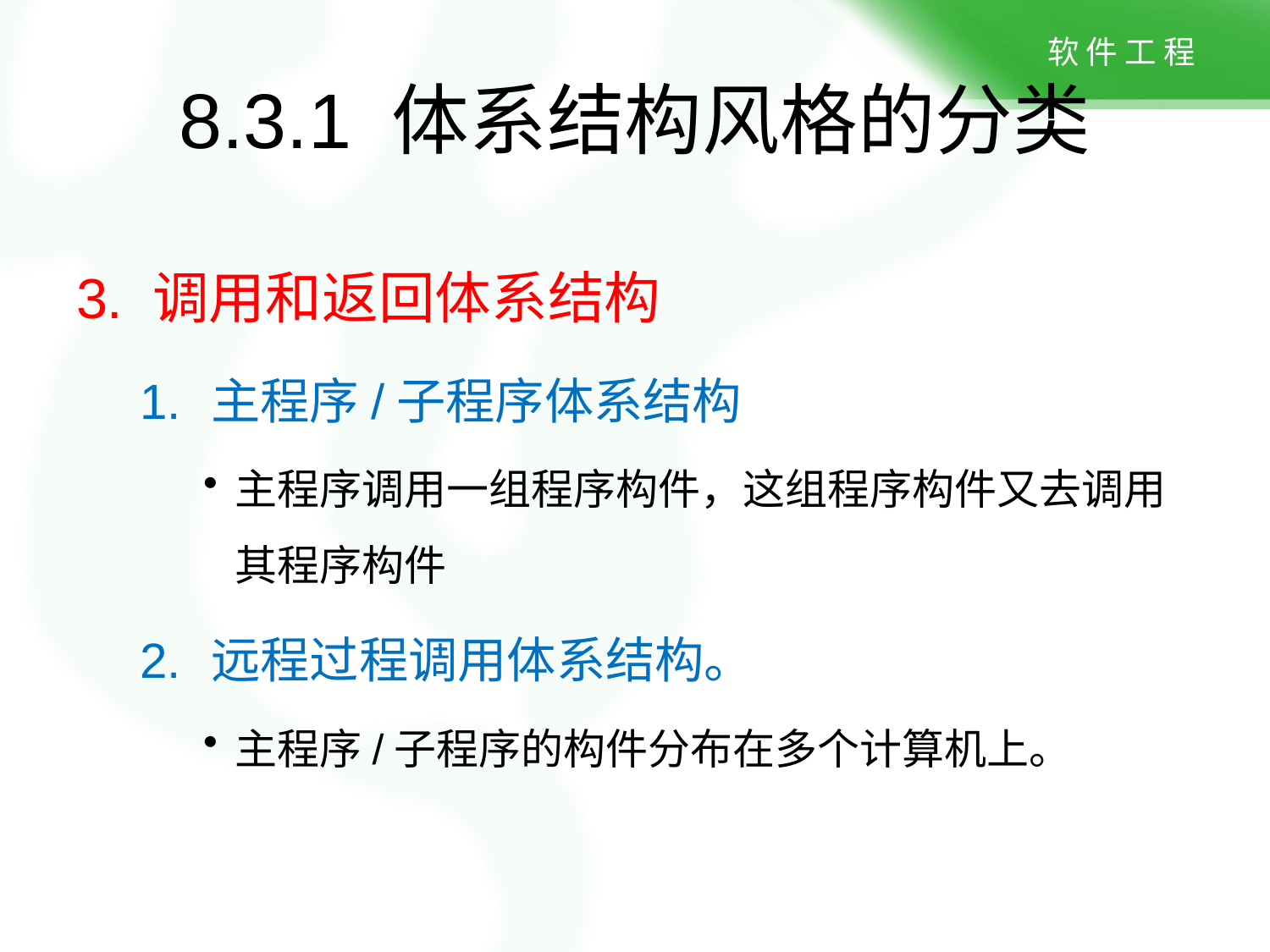

8.3.1 体系结构风格的分类
3. 调用和返回体系结构
主程序/子程序体系结构
主程序调用一组程序构件，这组程序构件又去调用其程序构件
远程过程调用体系结构。
主程序/子程序的构件分布在多个计算机上。